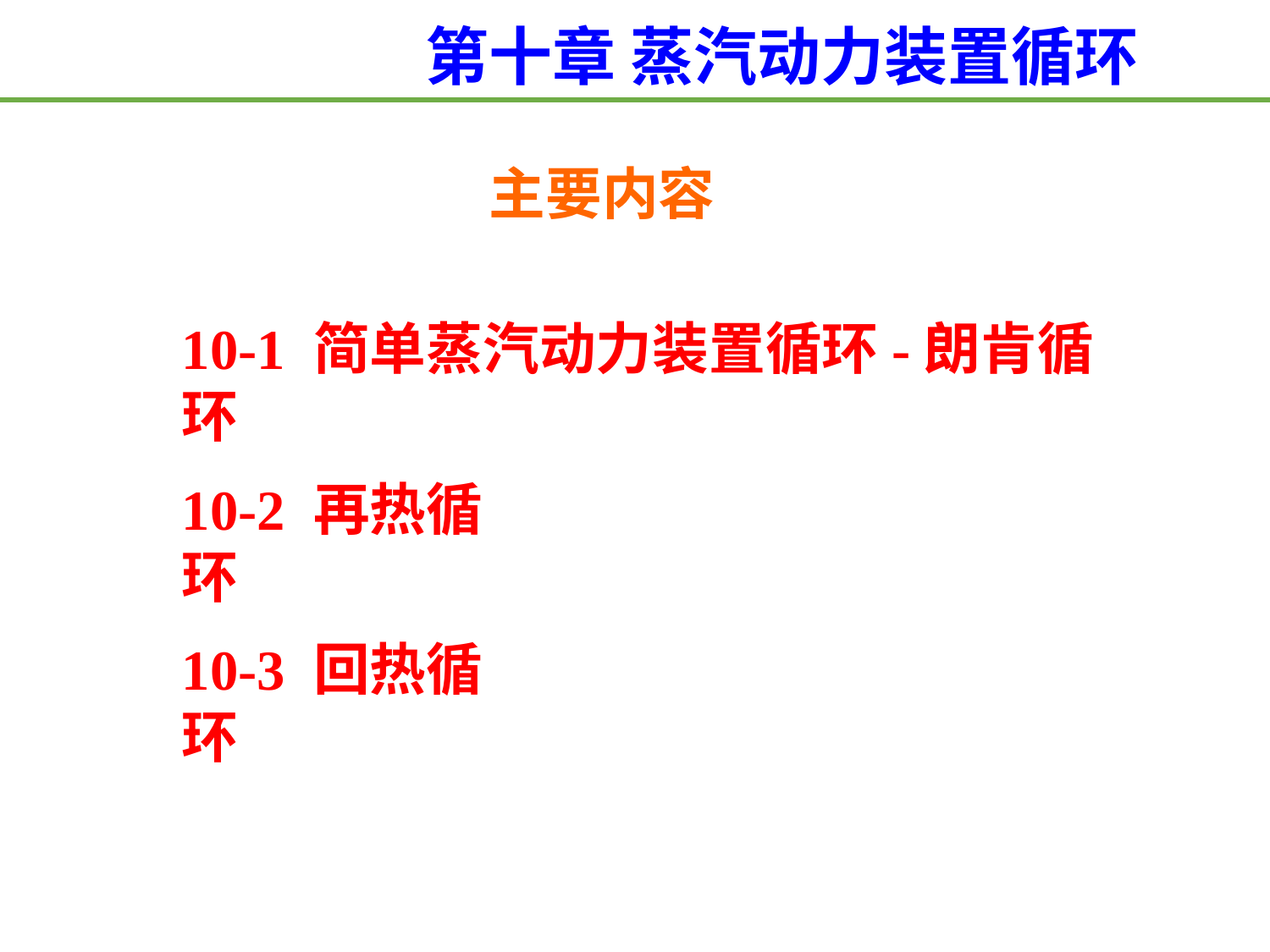

第十章 蒸汽动力装置循环
主要内容
10-1 简单蒸汽动力装置循环-朗肯循环
10-2 再热循环
10-3 回热循环